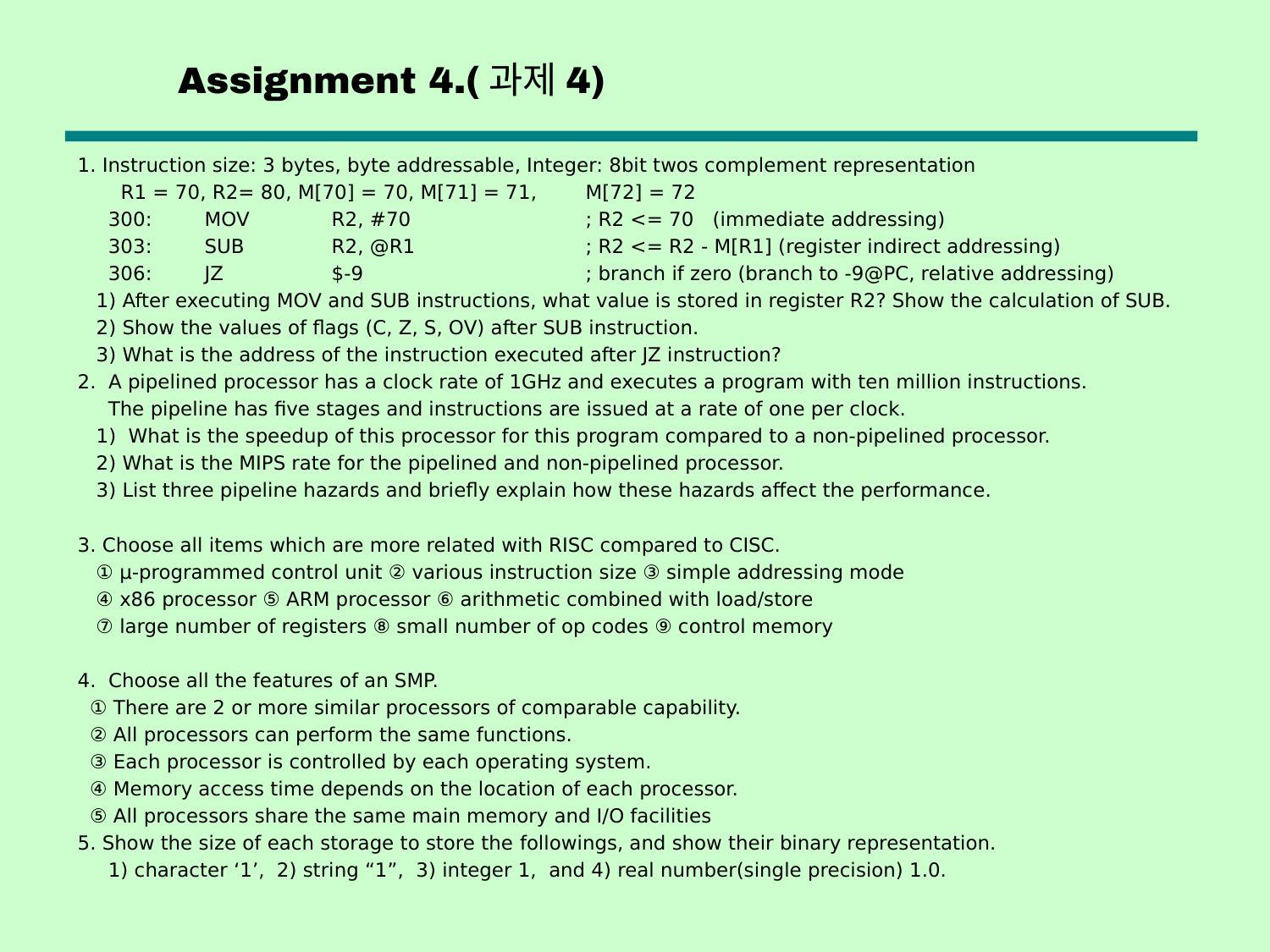

# Assignment 4.(과제4)
1. Instruction size: 3 bytes, byte addressable, Integer: 8bit twos complement representation
       R1 = 70, R2= 80, M[70] = 70, M[71] = 71,	M[72] = 72
     300:	MOV	R2, #70		; R2 <= 70	(immediate addressing)
     303:	SUB	R2, @R1		; R2 <= R2 - M[R1] (register indirect addressing)
     306:	JZ	$-9		; branch if zero (branch to -9@PC, relative addressing)
   1) After executing MOV and SUB instructions, what value is stored in register R2? Show the calculation of SUB.
   2) Show the values of flags (C, Z, S, OV) after SUB instruction.
   3) What is the address of the instruction executed after JZ instruction?
2.  A pipelined processor has a clock rate of 1GHz and executes a program with ten million instructions.
     The pipeline has five stages and instructions are issued at a rate of one per clock.
   1)  What is the speedup of this processor for this program compared to a non-pipelined processor.
   2) What is the MIPS rate for the pipelined and non-pipelined processor.
   3) List three pipeline hazards and briefly explain how these hazards affect the performance.

3. Choose all items which are more related with RISC compared to CISC.
   ① µ-programmed control unit ② various instruction size ③ simple addressing mode
   ④ x86 processor ⑤ ARM processor ⑥ arithmetic combined with load/store
   ⑦ large number of registers ⑧ small number of op codes ⑨ control memory

4.  Choose all the features of an SMP.
  ① There are 2 or more similar processors of comparable capability.
  ② All processors can perform the same functions.
  ③ Each processor is controlled by each operating system.
  ④ Memory access time depends on the location of each processor.
  ⑤ All processors share the same main memory and I/O facilities
5. Show the size of each storage to store the followings, and show their binary representation.
     1) character ‘1’,  2) string “1”,  3) integer 1,  and 4) real number(single precision) 1.0.